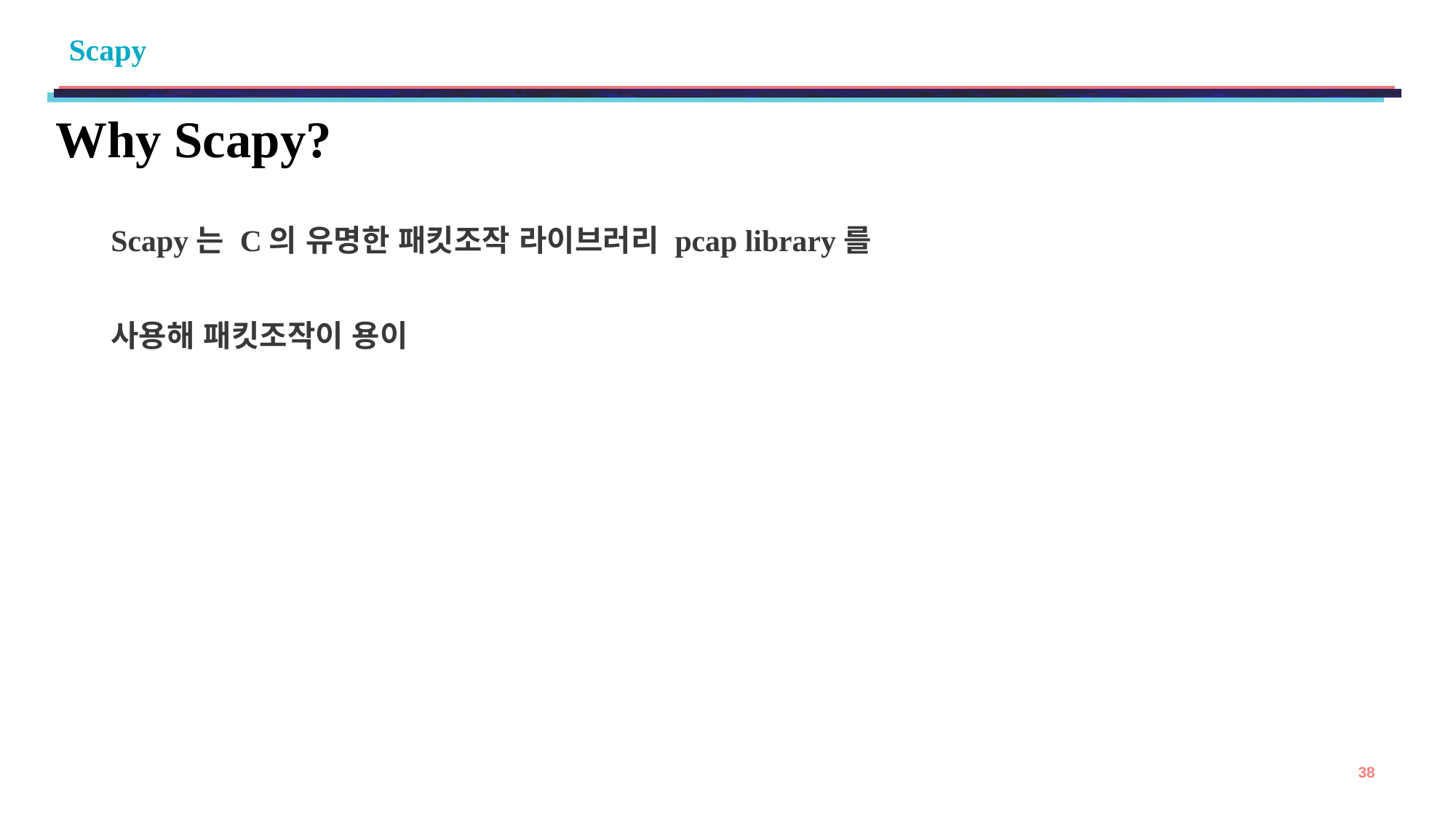

# Scapy
Why Scapy?
Scapy는 C의 유명한 패킷조작 라이브러리 pcap library를

사용해 패킷조작이 용이